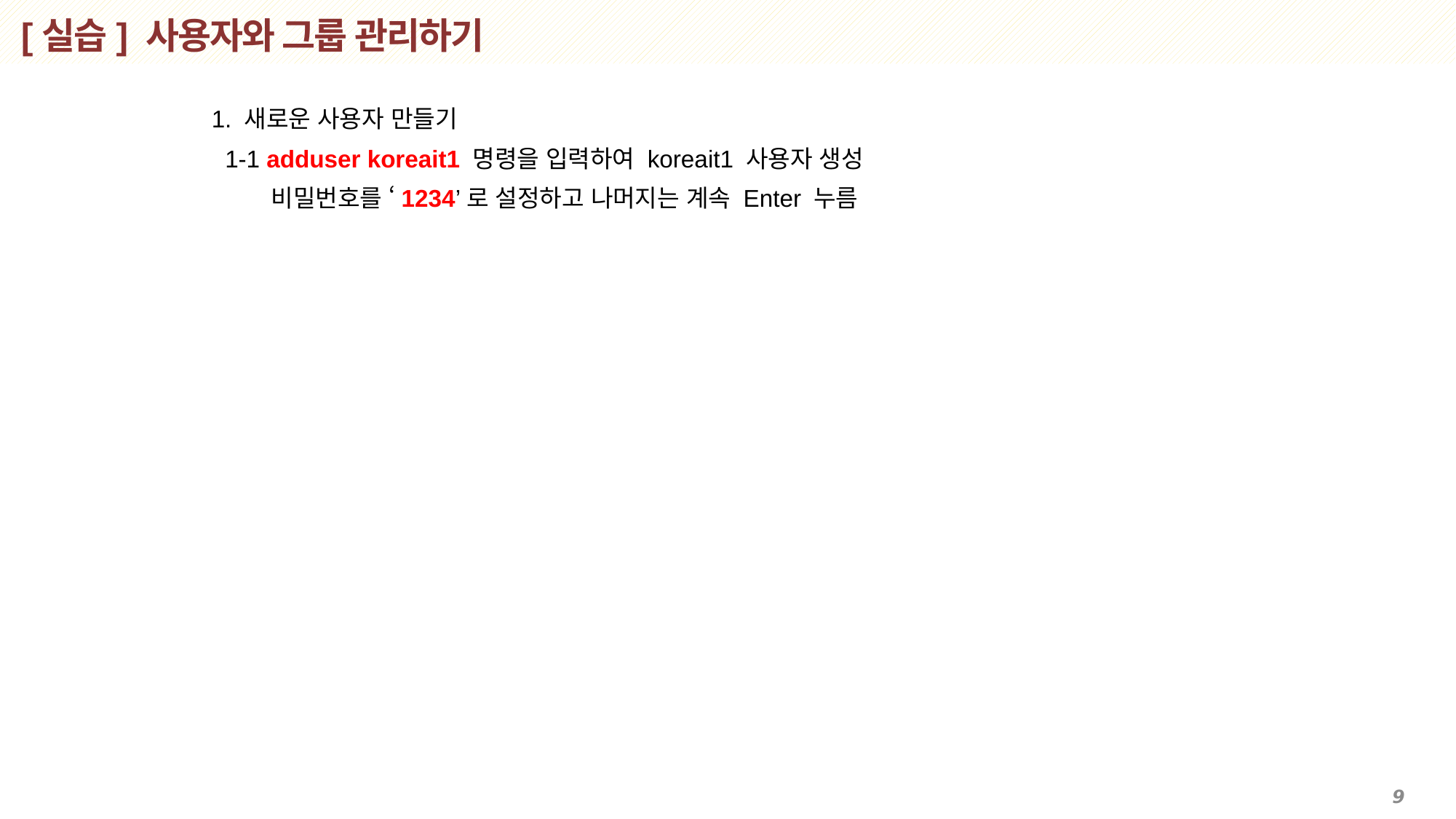

# [실습] 사용자와 그룹 관리하기
1. 새로운 사용자 만들기
  1-1 adduser koreait1 명령을 입력하여 koreait1 사용자 생성
        비밀번호를 ‘1234’로 설정하고 나머지는 계속 Enter 누름